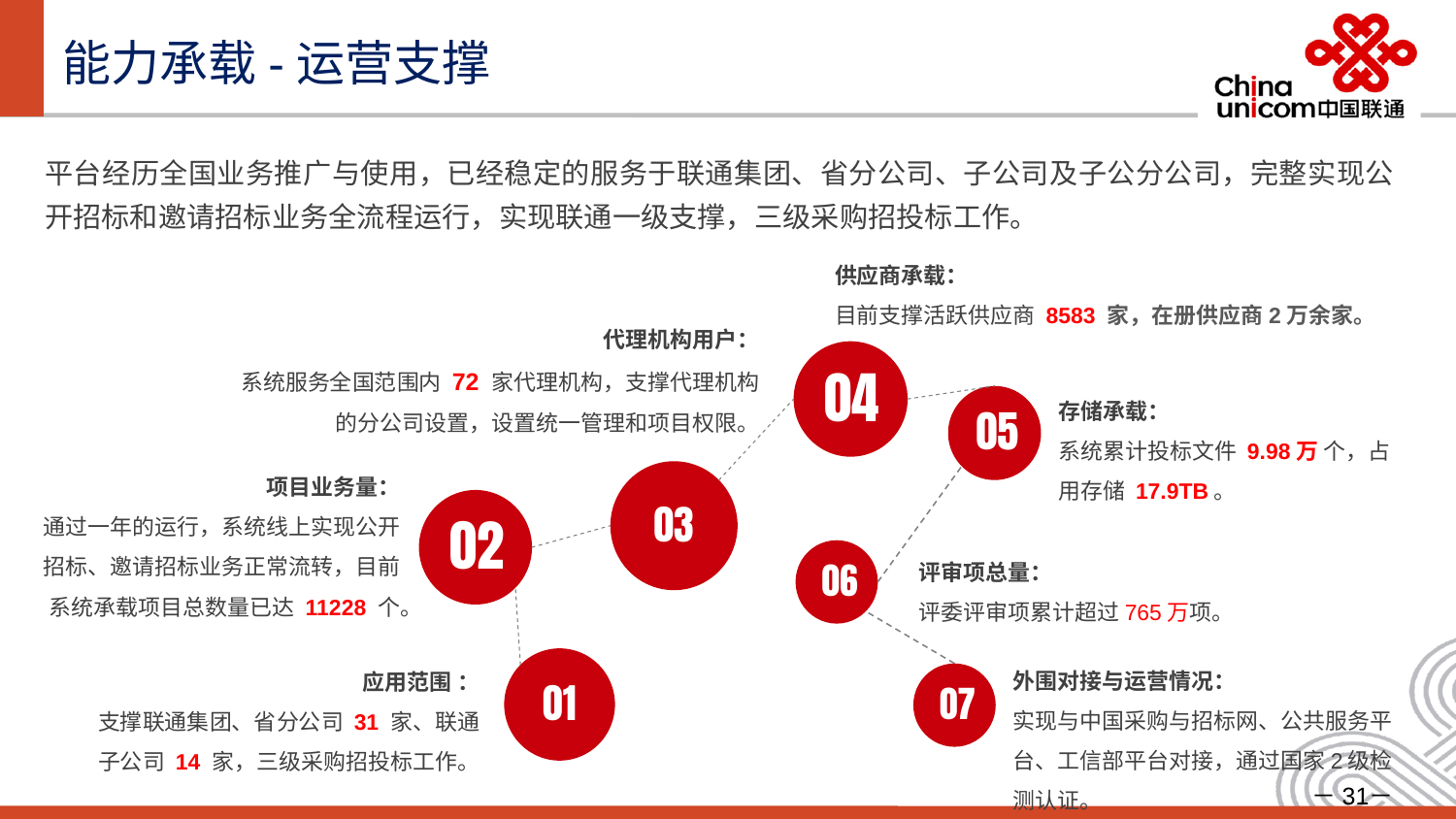

能力承载-运营支撑
平台经历全国业务推广与使用，已经稳定的服务于联通集团、省分公司、子公司及子公分公司，完整实现公开招标和邀请招标业务全流程运行，实现联通一级支撑，三级采购招投标工作。
供应商承载：
目前支撑活跃供应商 8583 家，在册供应商2万余家。
代理机构用户：
系统服务全国范围内 72 家代理机构，支撑代理机构的分公司设置，设置统一管理和项目权限。

04
存储承载：
系统累计投标文件 9.98万 个，占用存储 17.9TB。
05
项目业务量：
通过一年的运行，系统线上实现公开招标、邀请招标业务正常流转，目前系统承载项目总数量已达 11228 个。
03
02
评审项总量：
评委评审项累计超过765万项。
06
外围对接与运营情况：
实现与中国采购与招标网、公共服务平台、工信部平台对接，通过国家2级检测认证。
01
应用范围 ：
支撑联通集团、省分公司 31 家、联通子公司 14 家，三级采购招投标工作。
07
－31－